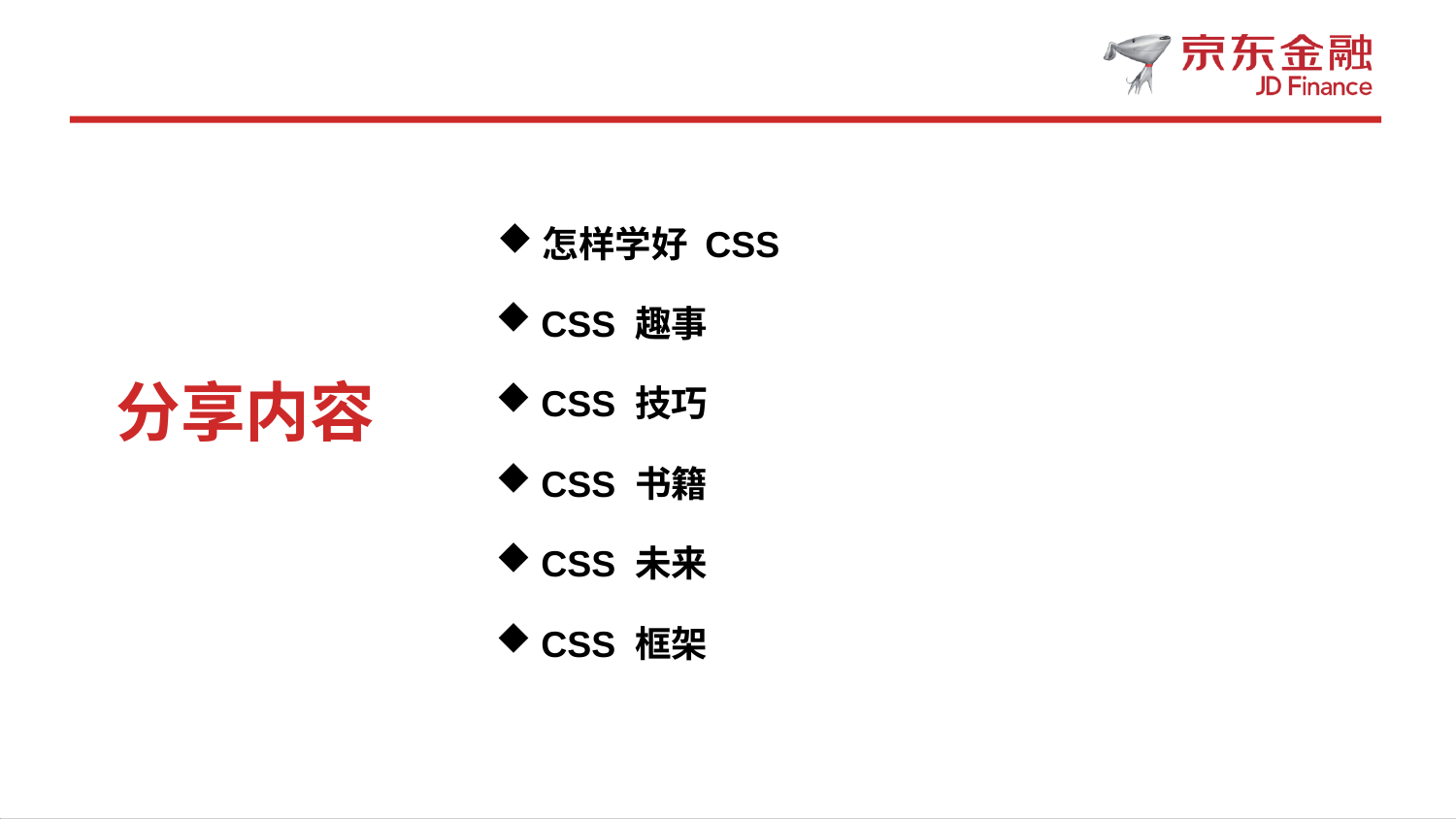

怎样学好 CSS
CSS 趣事
分享内容
CSS 技巧
CSS 书籍
CSS 未来
CSS 框架